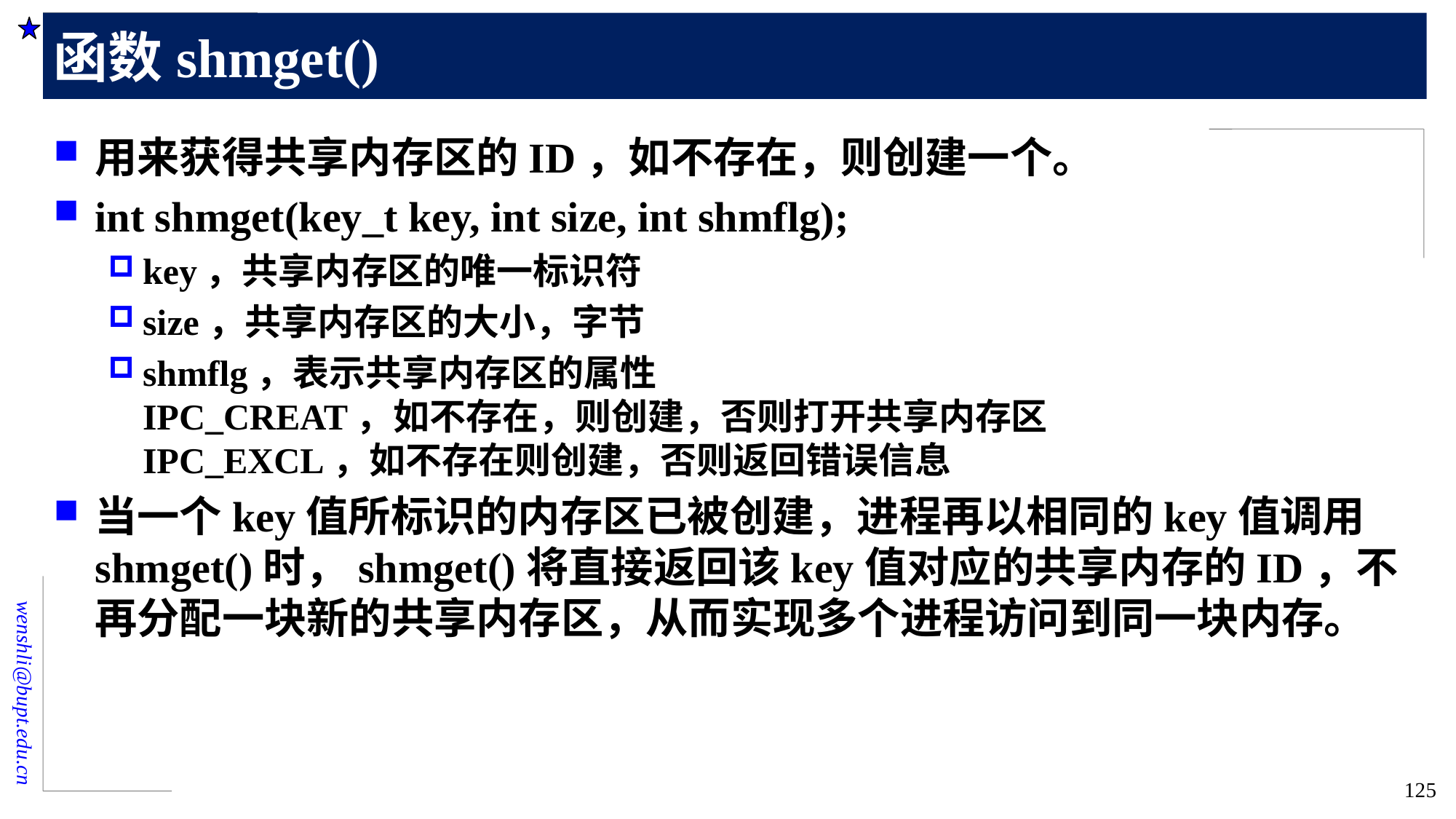

# 函数shmget()
用来获得共享内存区的ID，如不存在，则创建一个。
int shmget(key_t key, int size, int shmflg);
key，共享内存区的唯一标识符
size，共享内存区的大小，字节
shmflg，表示共享内存区的属性
IPC_CREAT，如不存在，则创建，否则打开共享内存区
IPC_EXCL，如不存在则创建，否则返回错误信息
当一个key值所标识的内存区已被创建，进程再以相同的key值调用shmget()时，shmget()将直接返回该key值对应的共享内存的ID，不再分配一块新的共享内存区，从而实现多个进程访问到同一块内存。
125